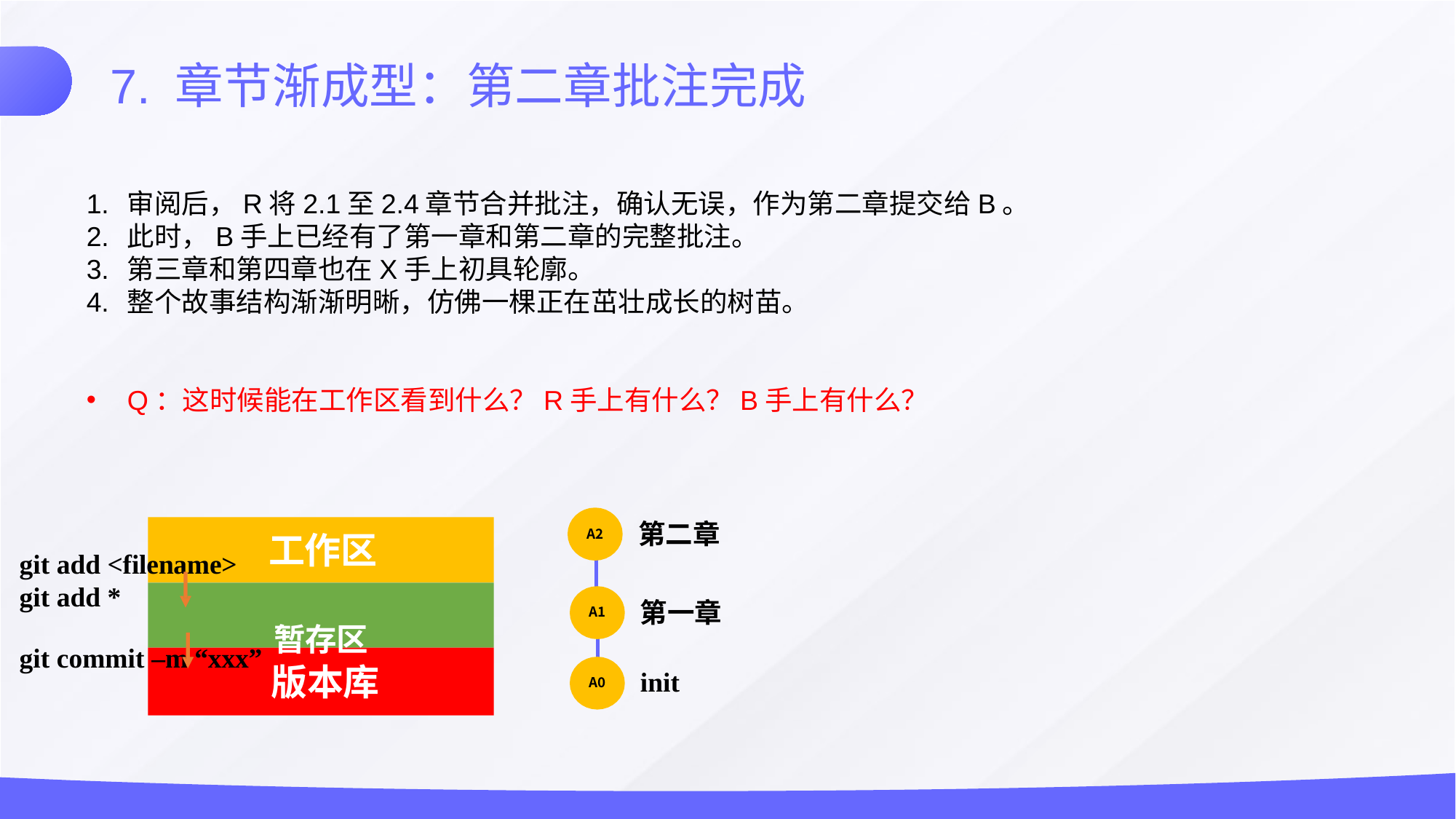

7. 章节渐成型：第二章批注完成
审阅后，R将2.1至2.4章节合并批注，确认无误，作为第二章提交给B。
此时，B手上已经有了第一章和第二章的完整批注。
第三章和第四章也在X手上初具轮廓。
整个故事结构渐渐明晰，仿佛一棵正在茁壮成长的树苗。

Q：这时候能在工作区看到什么？R手上有什么？B手上有什么？

第二章

工作区
暂存区
版本库
A2
git add <filename>

git add *

第一章
A1

git commit –m “xxx”

init
A0